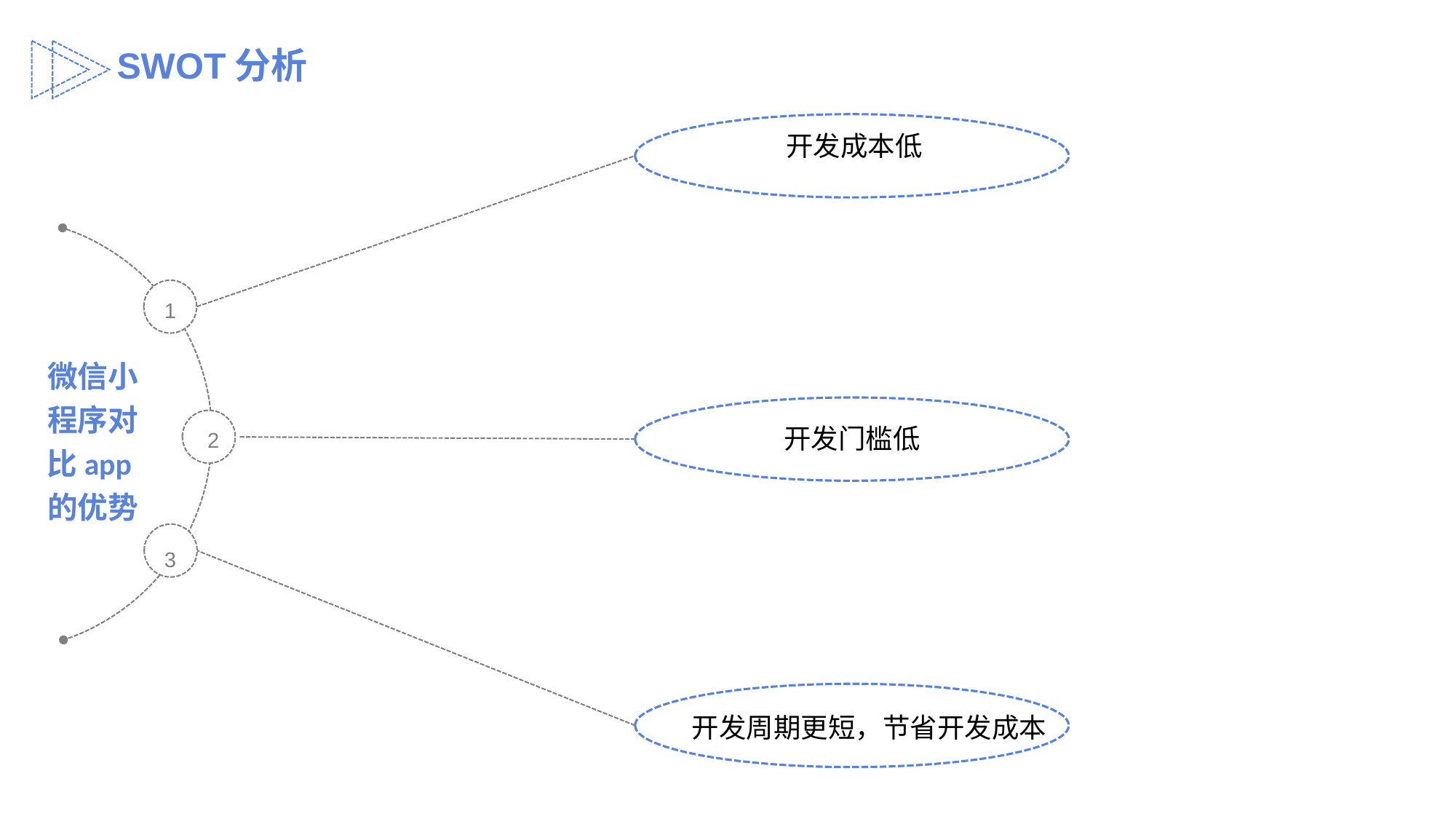

SWOT分析

开发成本低

1
微信小程序对比app的优势

开发门槛低

2

3

开发周期更短，节省开发成本